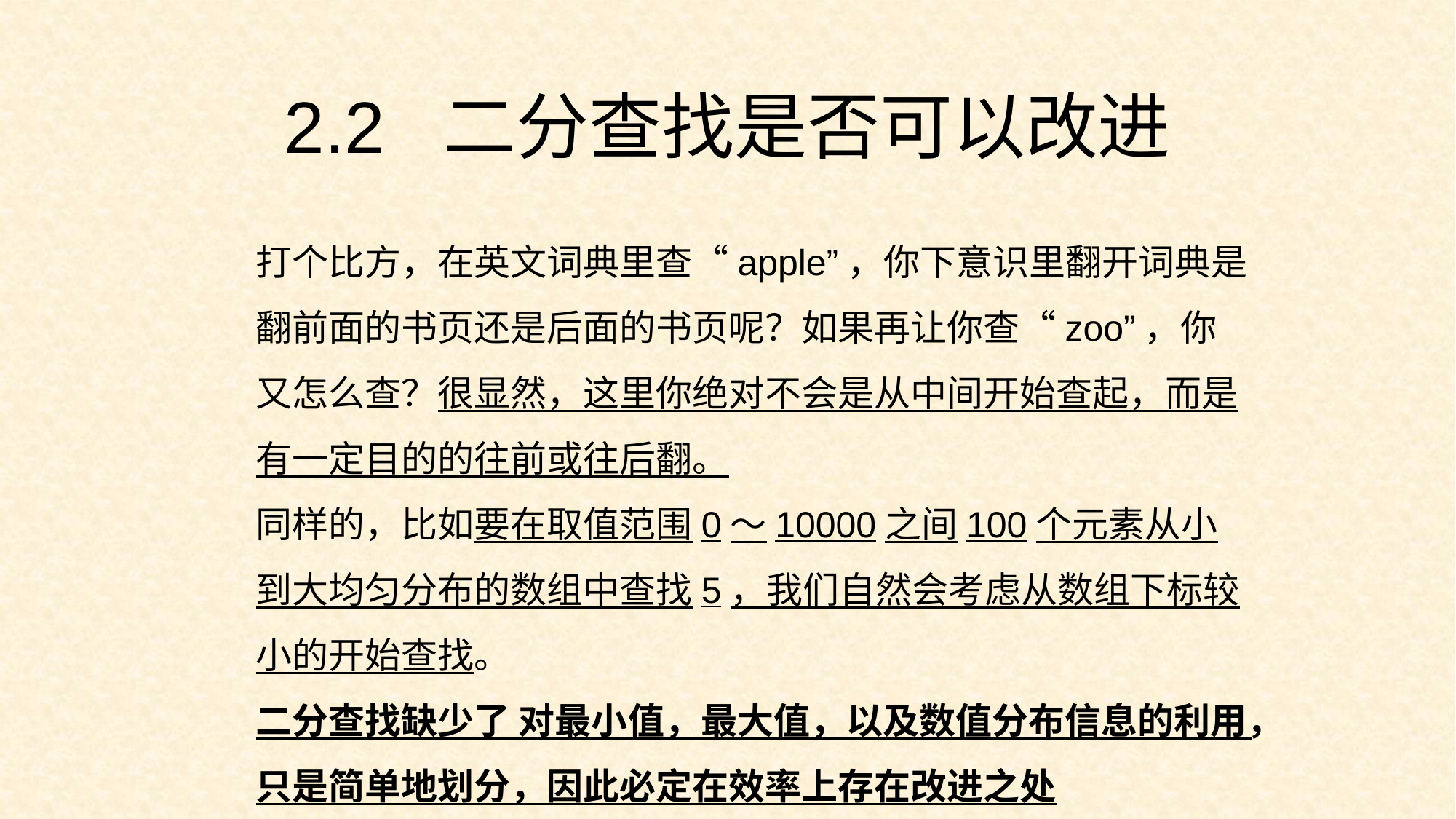

2.2  二分查找是否可以改进
打个比方，在英文词典里查“apple”，你下意识里翻开词典是翻前面的书页还是后面的书页呢？如果再让你查“zoo”，你又怎么查？很显然，这里你绝对不会是从中间开始查起，而是有一定目的的往前或往后翻。
同样的，比如要在取值范围0～10000之间100个元素从小到大均匀分布的数组中查找5，我们自然会考虑从数组下标较小的开始查找。
二分查找缺少了 对最小值，最大值，以及数值分布信息的利用，只是简单地划分，因此必定在效率上存在改进之处